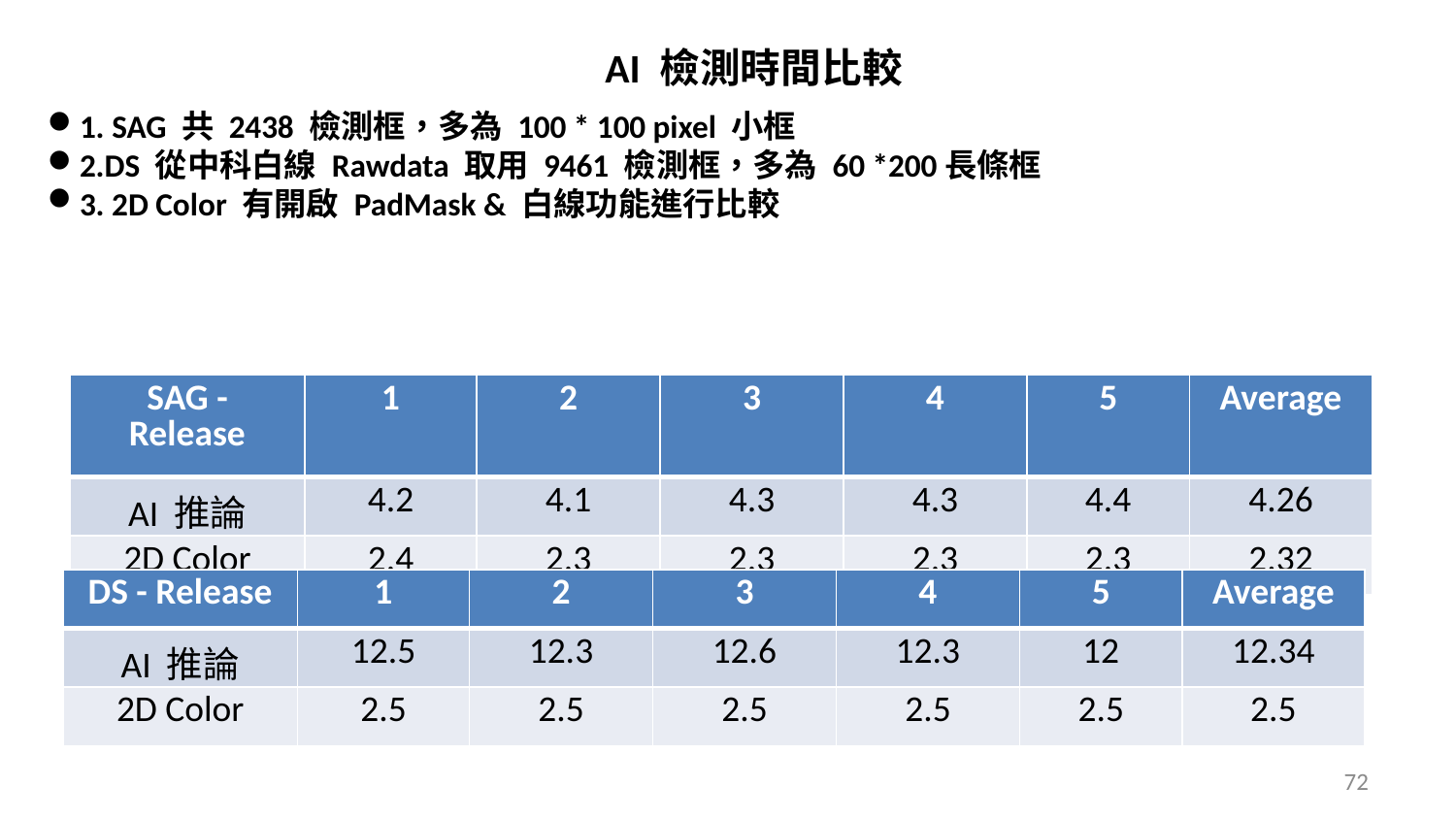

AI 檢測時間比較
1. SAG 共 2438 檢測框，多為 100 * 100 pixel 小框
2.DS 從中科白線 Rawdata 取用 9461 檢測框，多為 60 *200長條框
3. 2D Color 有開啟 PadMask & 白線功能進行比較

| SAG - Release | 1 | 2 | 3 | 4 | 5 | Average |
| --- | --- | --- | --- | --- | --- | --- |
| AI 推論 | 4.2 | 4.1 | 4.3 | 4.3 | 4.4 | 4.26 |
| 2D Color | 2.4 | 2.3 | 2.3 | 2.3 | 2.3 | 2.32 |
| DS - Release | 1 | 2 | 3 | 4 | 5 | Average |
| --- | --- | --- | --- | --- | --- | --- |
| AI 推論 | 12.5 | 12.3 | 12.6 | 12.3 | 12 | 12.34 |
| 2D Color | 2.5 | 2.5 | 2.5 | 2.5 | 2.5 | 2.5 |
72